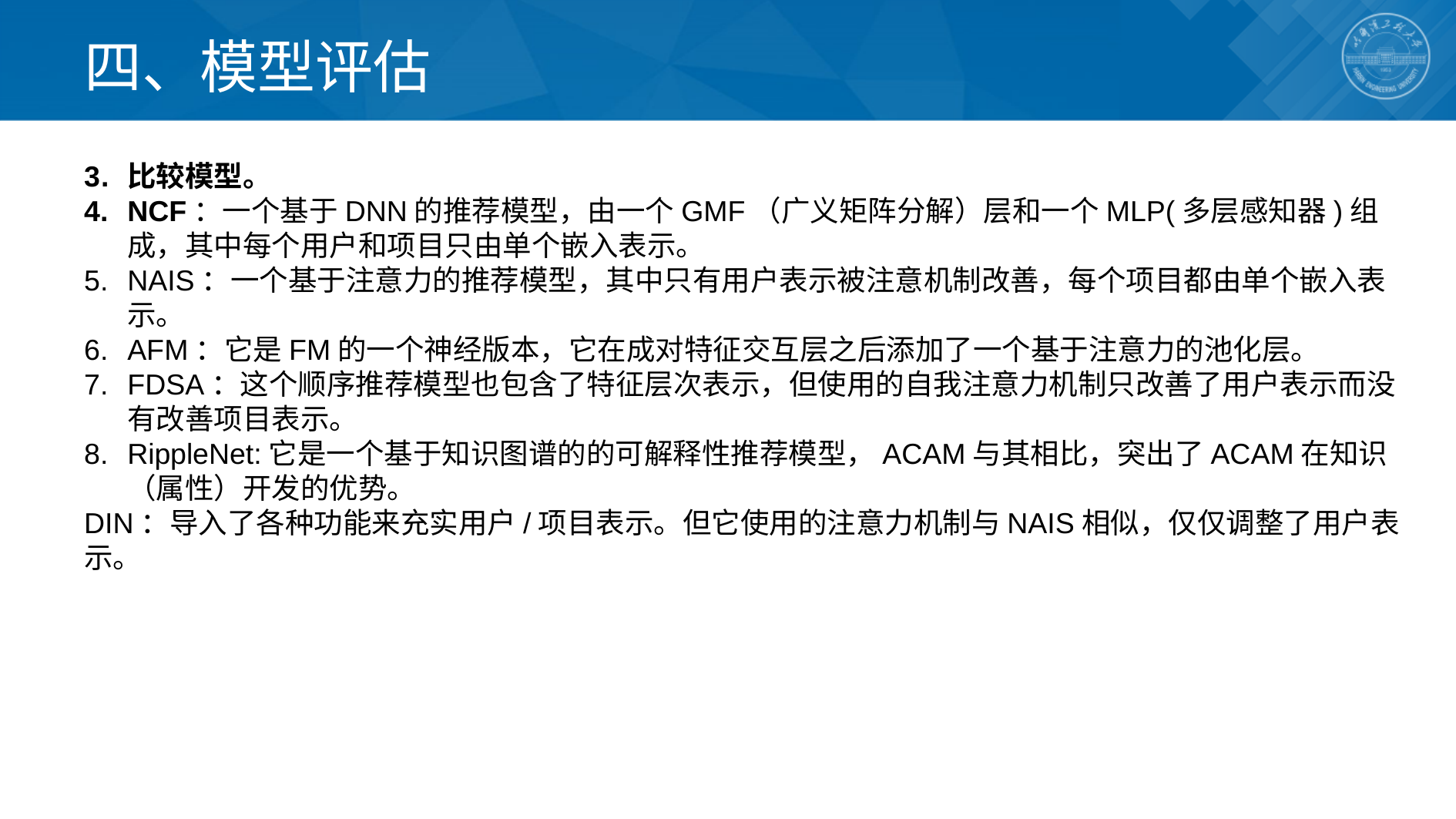

# 四、模型评估
比较模型。
NCF：一个基于DNN的推荐模型，由一个GMF（广义矩阵分解）层和一个MLP(多层感知器)组成，其中每个用户和项目只由单个嵌入表示。NAIS：一个基于注意力的推荐模型，其中只有用户表示被注意机制改善，每个项目都由单个嵌入表示。AFM：它是FM的一个神经版本，它在成对特征交互层之后添加了一个基于注意力的池化层。FDSA：这个顺序推荐模型也包含了特征层次表示，但使用的自我注意力机制只改善了用户表示而没有改善项目表示。RippleNet:它是一个基于知识图谱的的可解释性推荐模型，ACAM与其相比，突出了ACAM在知识（属性）开发的优势。DIN：导入了各种功能来充实用户/项目表示。但它使用的注意力机制与NAIS相似，仅仅调整了用户表示。